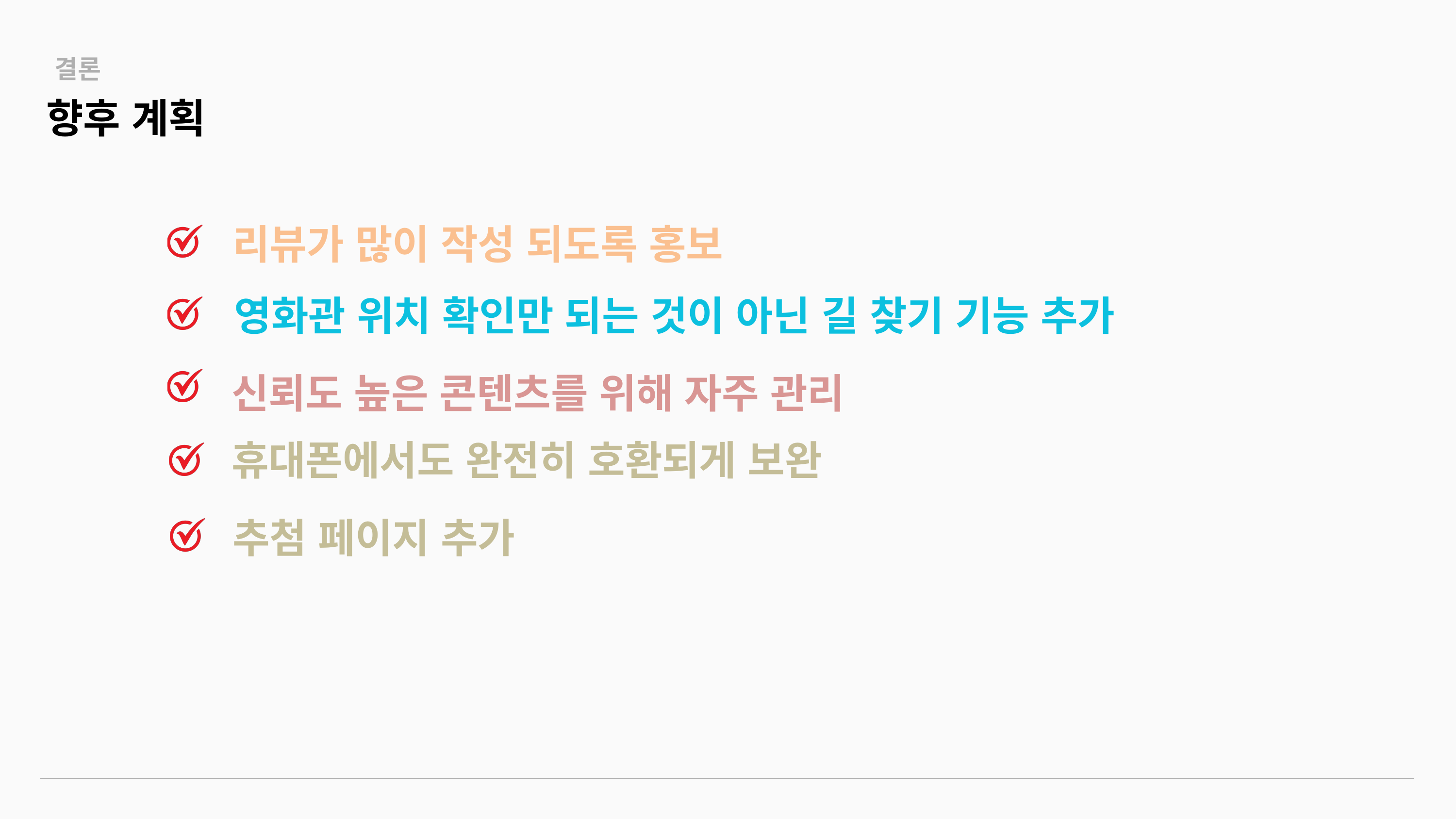

결론
향후 계획
리뷰가 많이 작성 되도록 홍보

영화관 위치 확인만 되는 것이 아닌 길 찾기 기능 추가

신뢰도 높은 콘텐츠를 위해 자주 관리

휴대폰에서도 완전히 호환되게 보완

추첨 페이지 추가